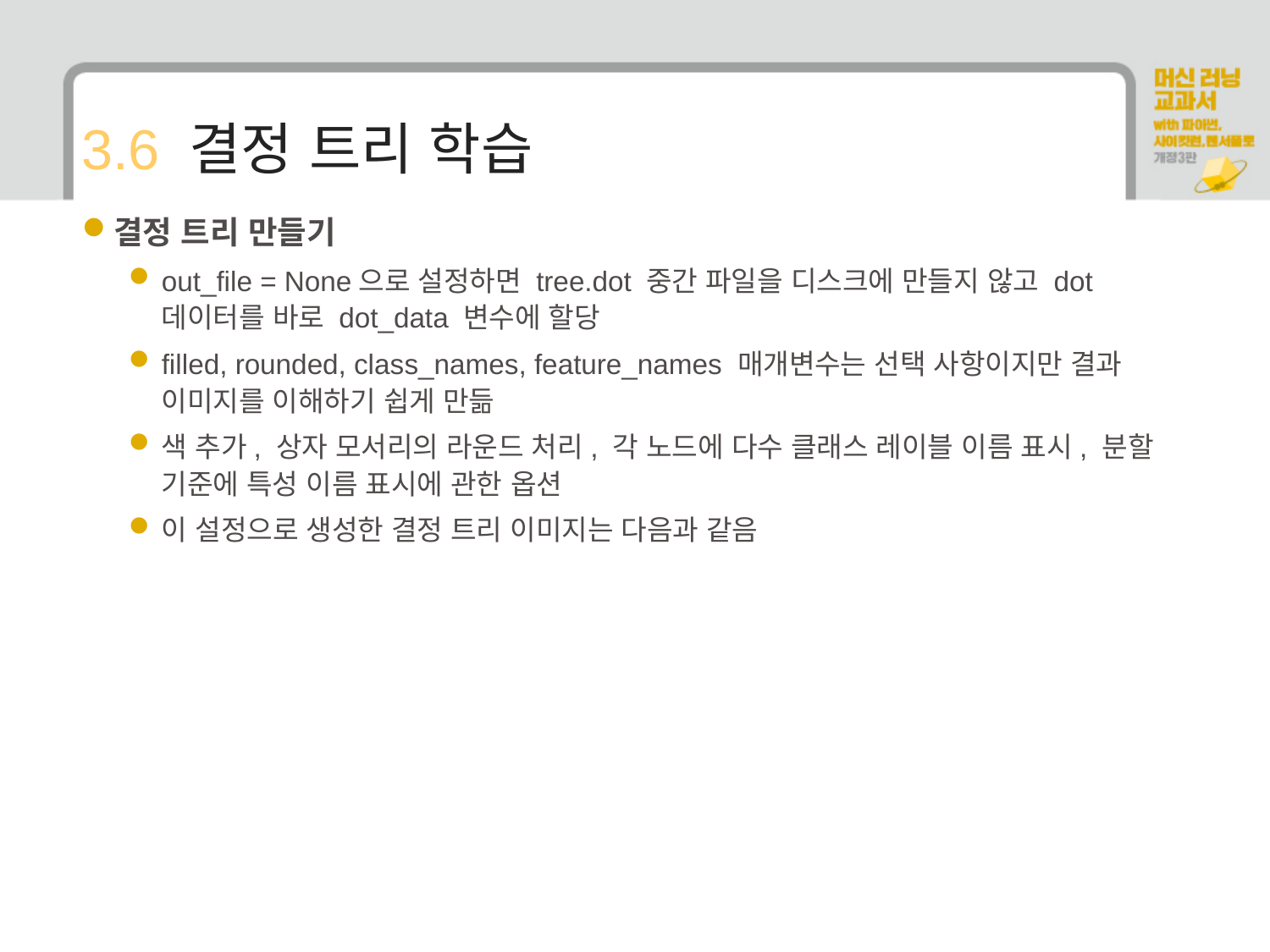

# 3.6 결정 트리 학습
결정 트리 만들기
out_file = None으로 설정하면 tree.dot 중간 파일을 디스크에 만들지 않고 dot 데이터를 바로 dot_data 변수에 할당
filled, rounded, class_names, feature_names 매개변수는 선택 사항이지만 결과 이미지를 이해하기 쉽게 만듦
색 추가, 상자 모서리의 라운드 처리, 각 노드에 다수 클래스 레이블 이름 표시, 분할 기준에 특성 이름 표시에 관한 옵션
이 설정으로 생성한 결정 트리 이미지는 다음과 같음